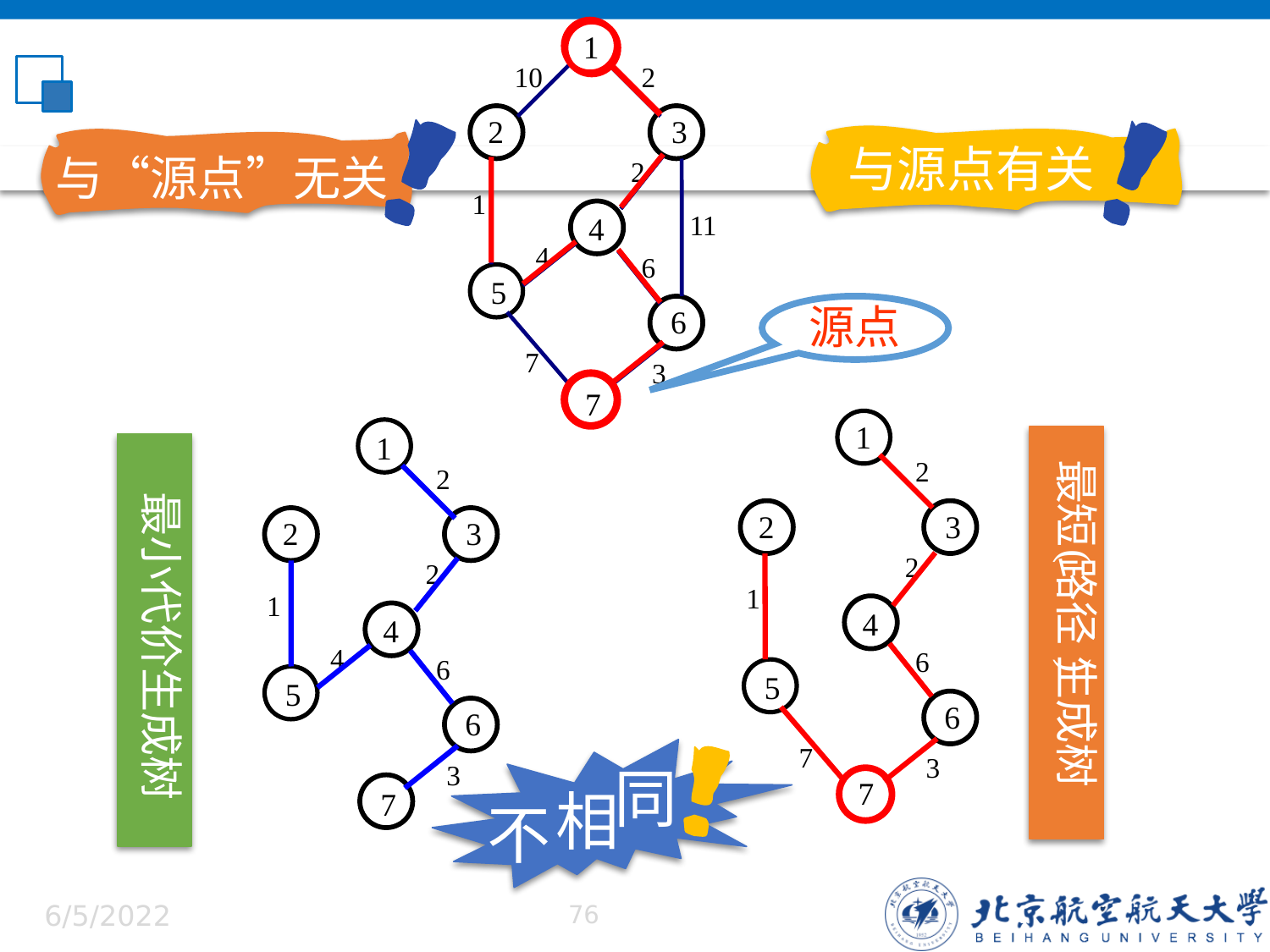

1
10
2

2

3
2

1

11
4
4

6

5

6

7

3

7

与“源点”无关

与源点有关
源点

1

最短 路径 生成树
2

2

3
(         )
2

1

4
6

5

6

7

3
7

1

2

最小代价生成树

2

3
2

1

4
4

6

5

6

3

7

同
不
相
6/5/2022
76